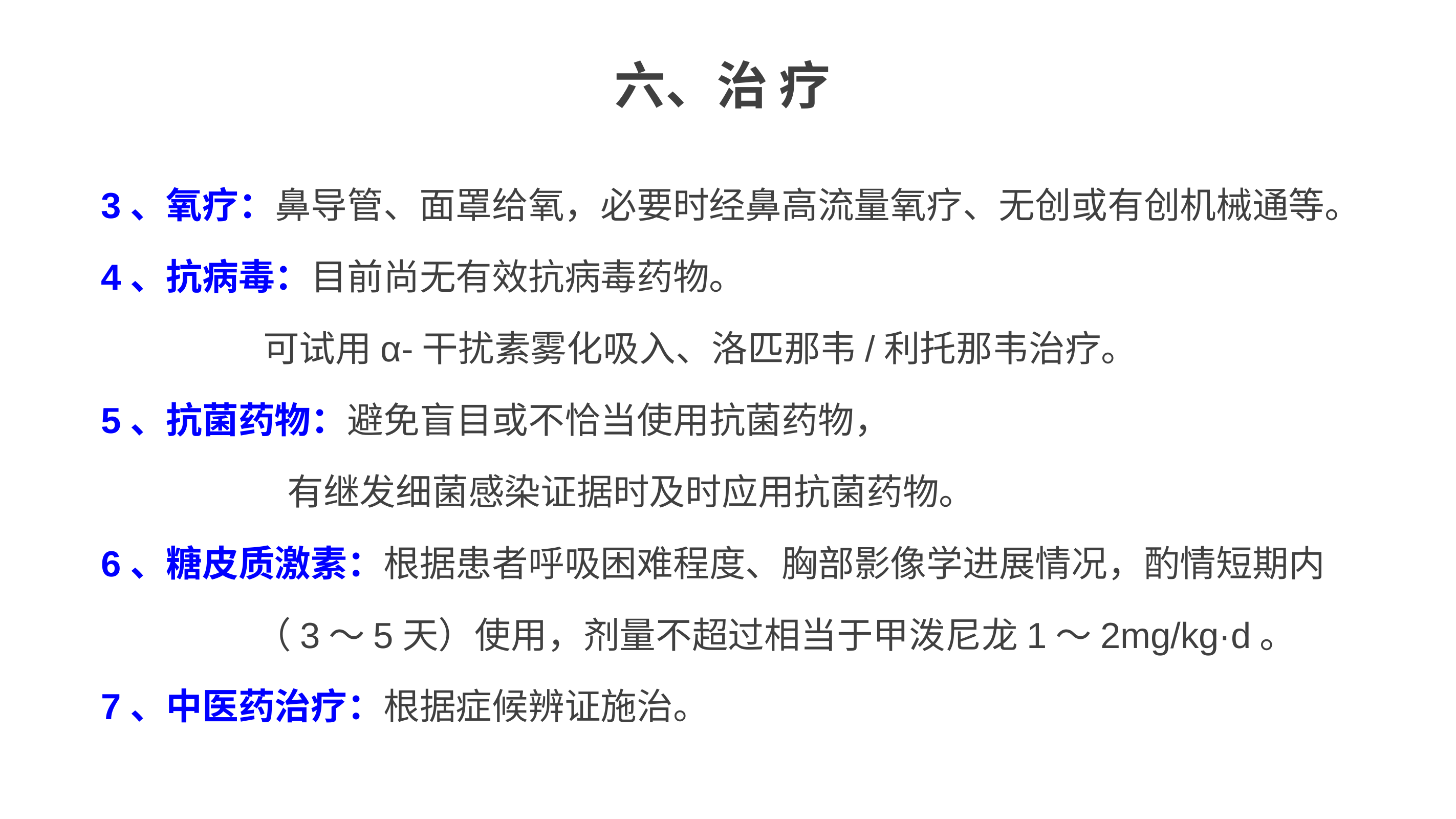

六、治 疗
3、氧疗：鼻导管、面罩给氧，必要时经鼻高流量氧疗、无创或有创机械通等。
4、抗病毒：目前尚无有效抗病毒药物。
                   可试用α-干扰素雾化吸入、洛匹那韦/利托那韦治疗。
5、抗菌药物：避免盲目或不恰当使用抗菌药物，
                      有继发细菌感染证据时及时应用抗菌药物。
6、糖皮质激素：根据患者呼吸困难程度、胸部影像学进展情况，酌情短期内
                  （3～5天）使用，剂量不超过相当于甲泼尼龙1～2mg/kg·d。
7、中医药治疗：根据症候辨证施治。